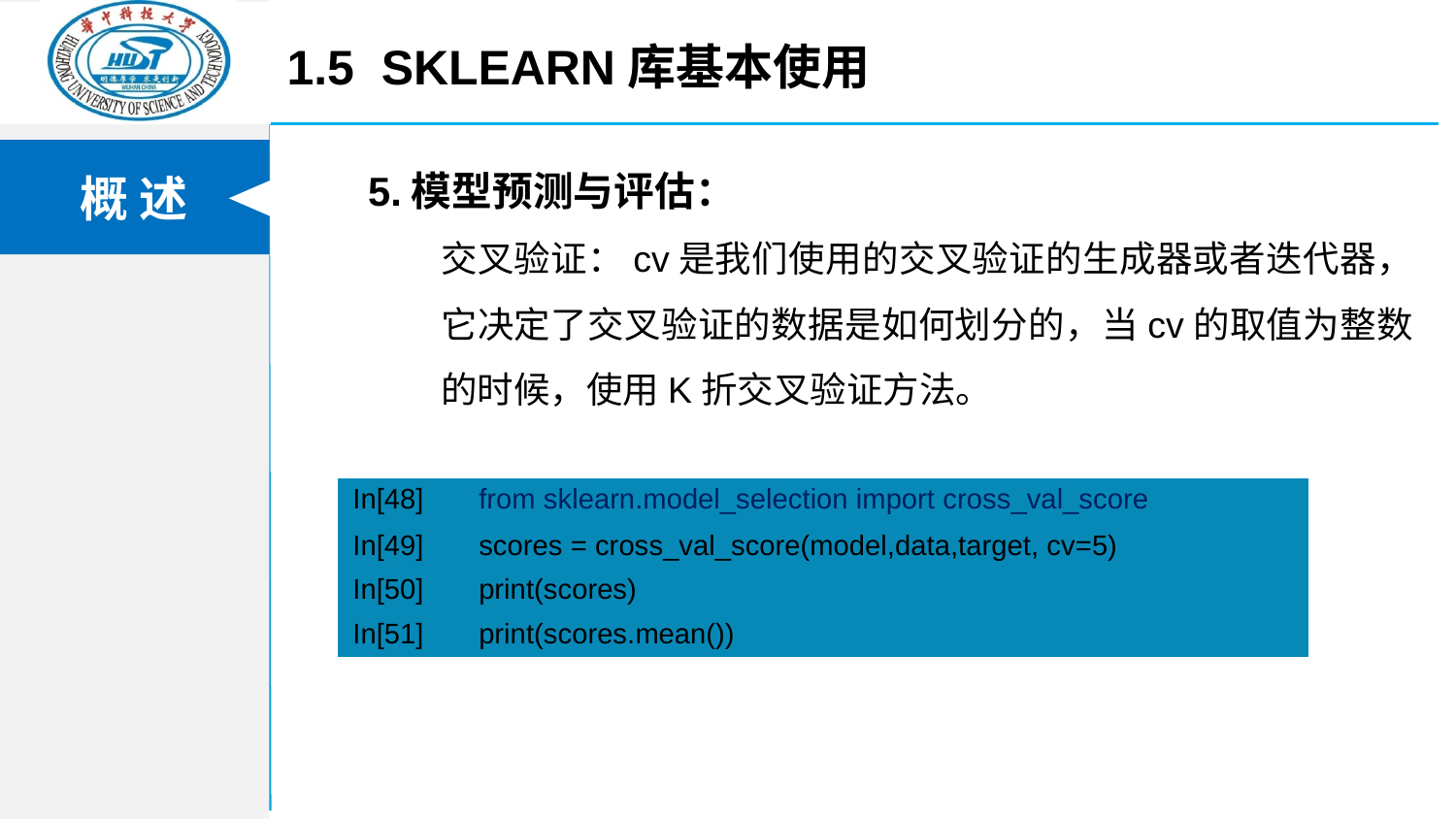

1.5  Sklearn库基本使用
5.模型预测与评估：
交叉验证：cv是我们使用的交叉验证的生成器或者迭代器，它决定了交叉验证的数据是如何划分的，当cv的取值为整数的时候，使用K折交叉验证方法。

| In[48] | from sklearn.model\_selection import cross\_val\_score |
| --- | --- |
| In[49] | scores = cross\_val\_score(model,data,target, cv=5) |
| In[50] | print(scores) |
| In[51] | print(scores.mean()) |